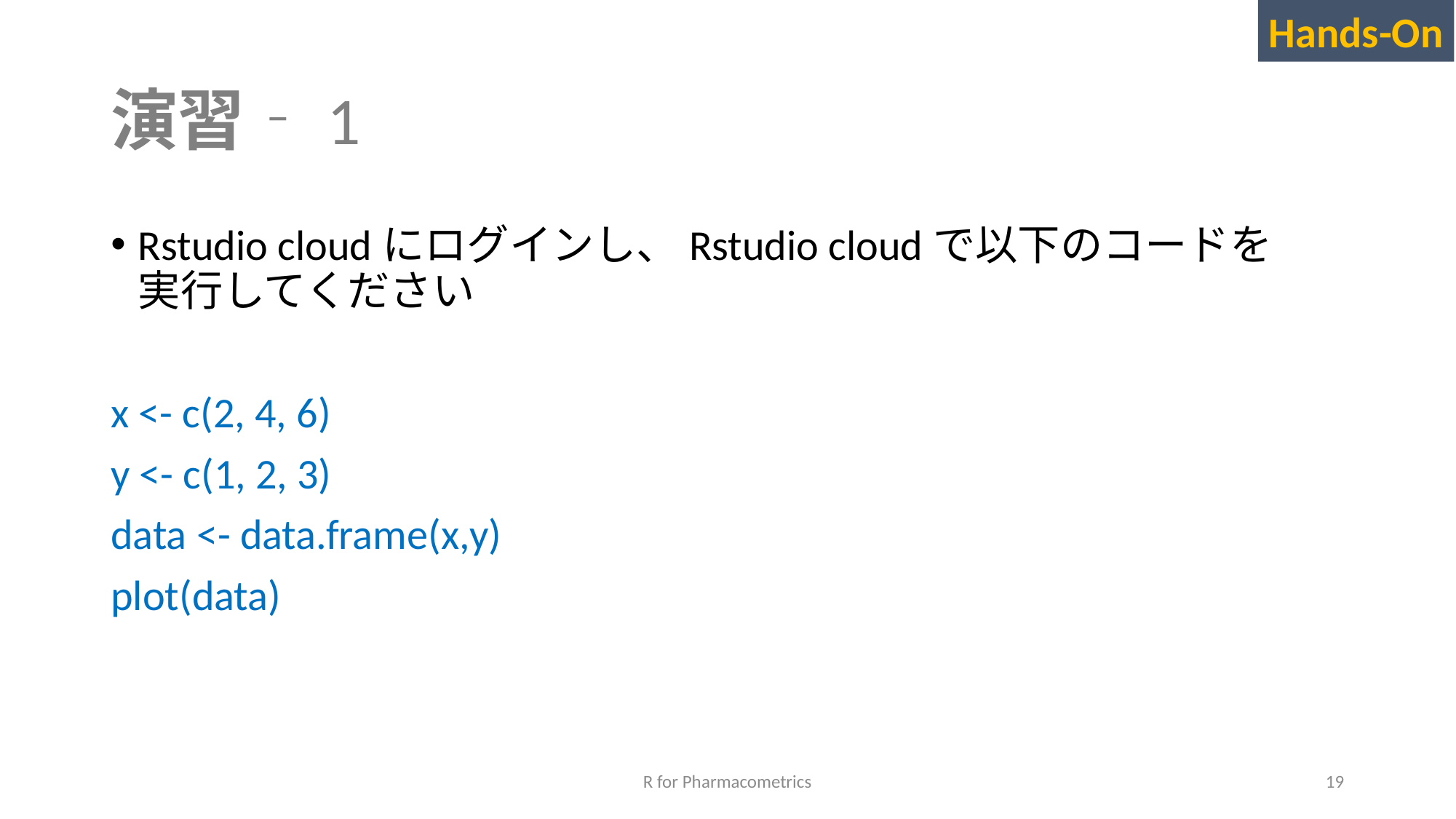

Hands-On
# 演習‐1
Rstudio cloudにログインし、Rstudio cloudで以下のコードを
実行してください

x <- c(2, 4, 6)
y <- c(1, 2, 3)
data <- data.frame(x,y)
plot(data)

R for Pharmacometrics
19